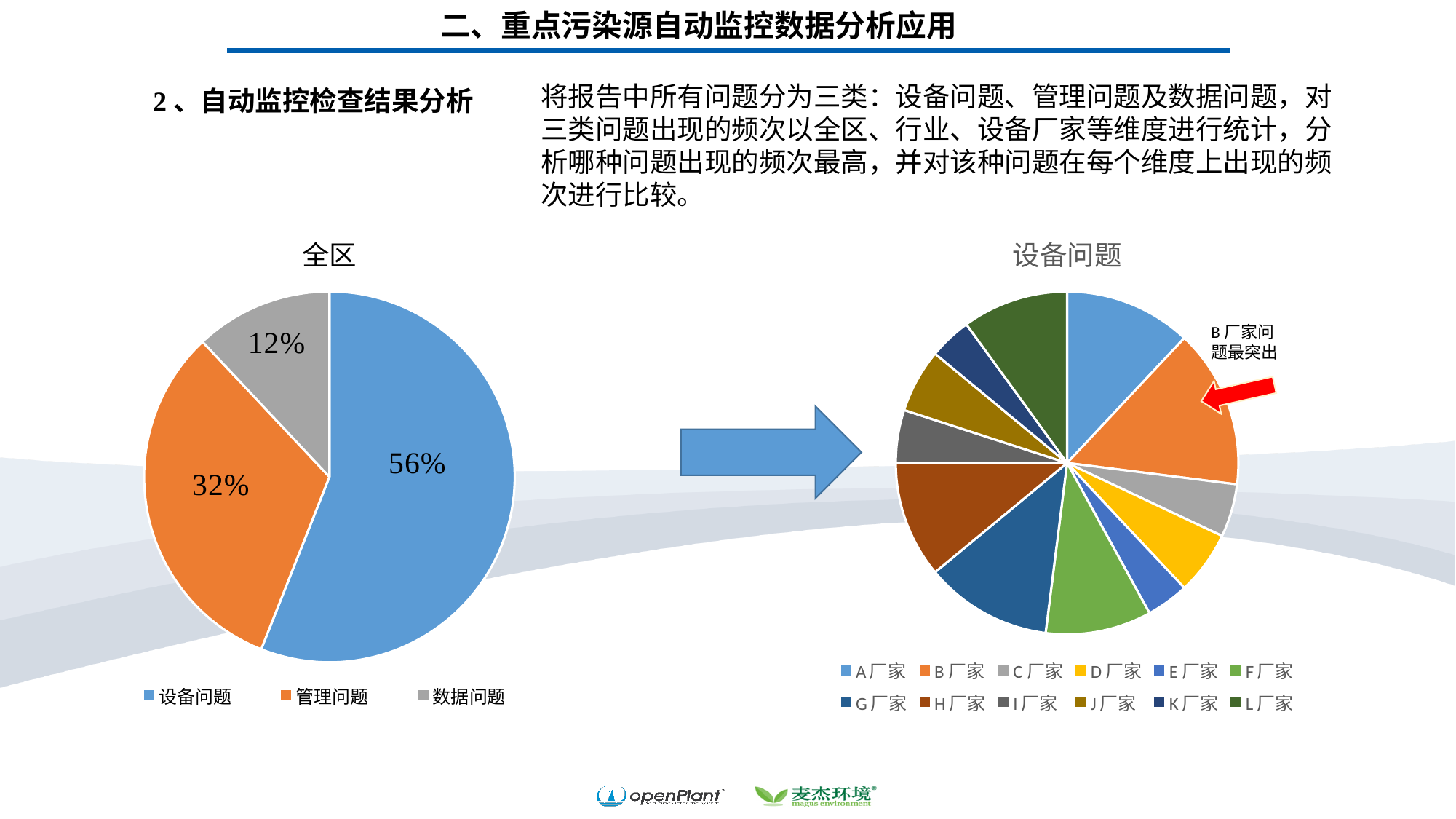

二、重点污染源自动监控数据分析应用
将报告中所有问题分为三类：设备问题、管理问题及数据问题，对三类问题出现的频次以全区、行业、设备厂家等维度进行统计，分析哪种问题出现的频次最高，并对该种问题在每个维度上出现的频次进行比较。
2、自动监控检查结果分析

### Chart: 全区

| Category |  |
|---|---|
| 设备问题 | 56.0 |
| 管理问题 | 32.0 |
| 数据问题 | 12.0 |

### Chart: 设备问题

| Category |  |
|---|---|
| A厂家 | 12.0 |
| B厂家 | 15.0 |
| C厂家 | 5.0 |
| D厂家 | 6.0 |
| E厂家 | 4.0 |
| F厂家 | 10.0 |
| G厂家 | 12.0 |
| H厂家 | 11.0 |
| I厂家 | 5.0 |
| J厂家 | 6.0 |
| K厂家 | 4.0 |
| L厂家 | 10.0 |
B厂家问题最突出